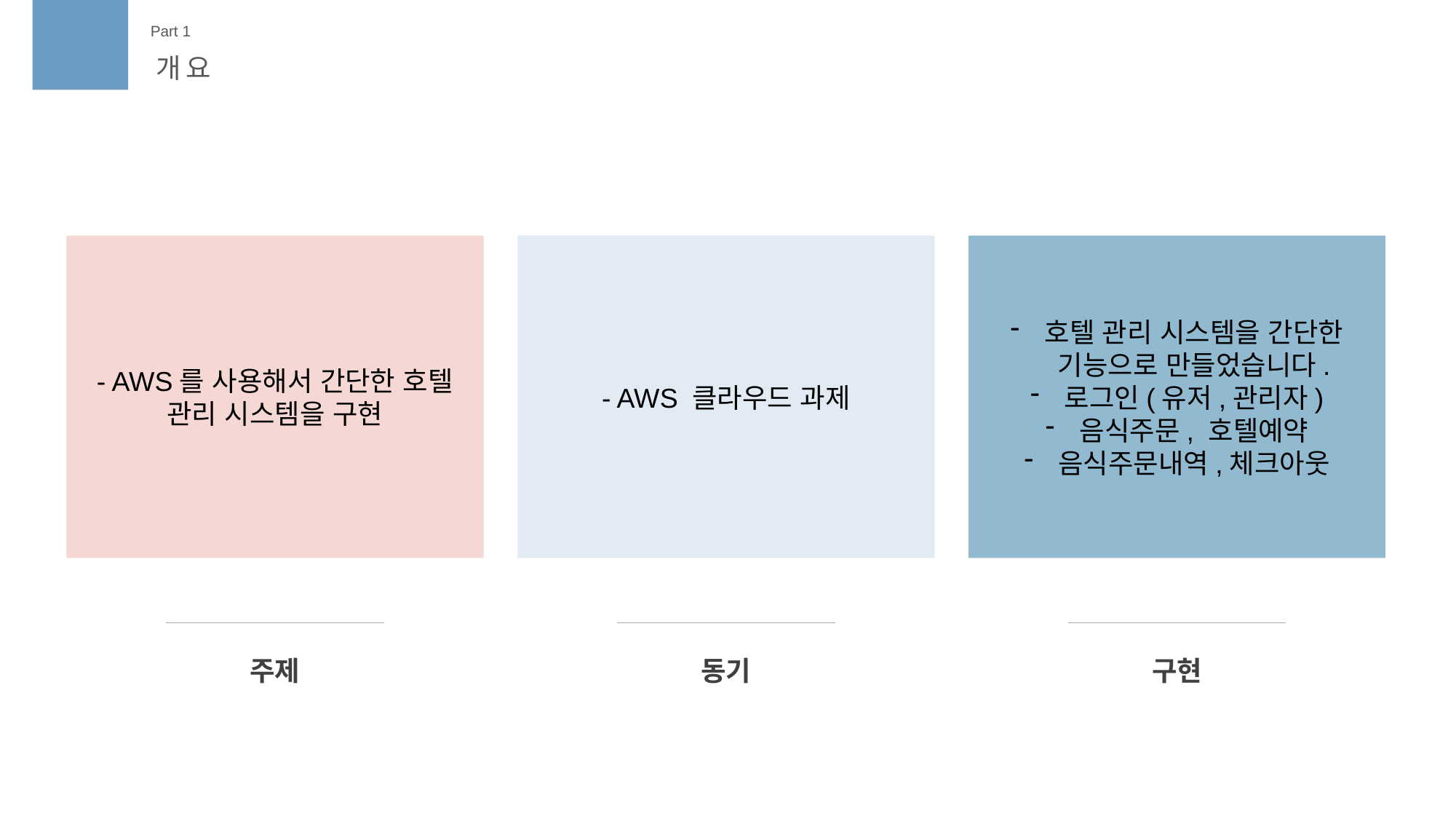

Part 1
개요
- AWS를 사용해서 간단한 호텔 관리 시스템을 구현
- AWS 클라우드 과제
호텔 관리 시스템을 간단한 기능으로 만들었습니다.
로그인(유저,관리자)
음식주문, 호텔예약
음식주문내역,체크아웃
주제
동기
구현